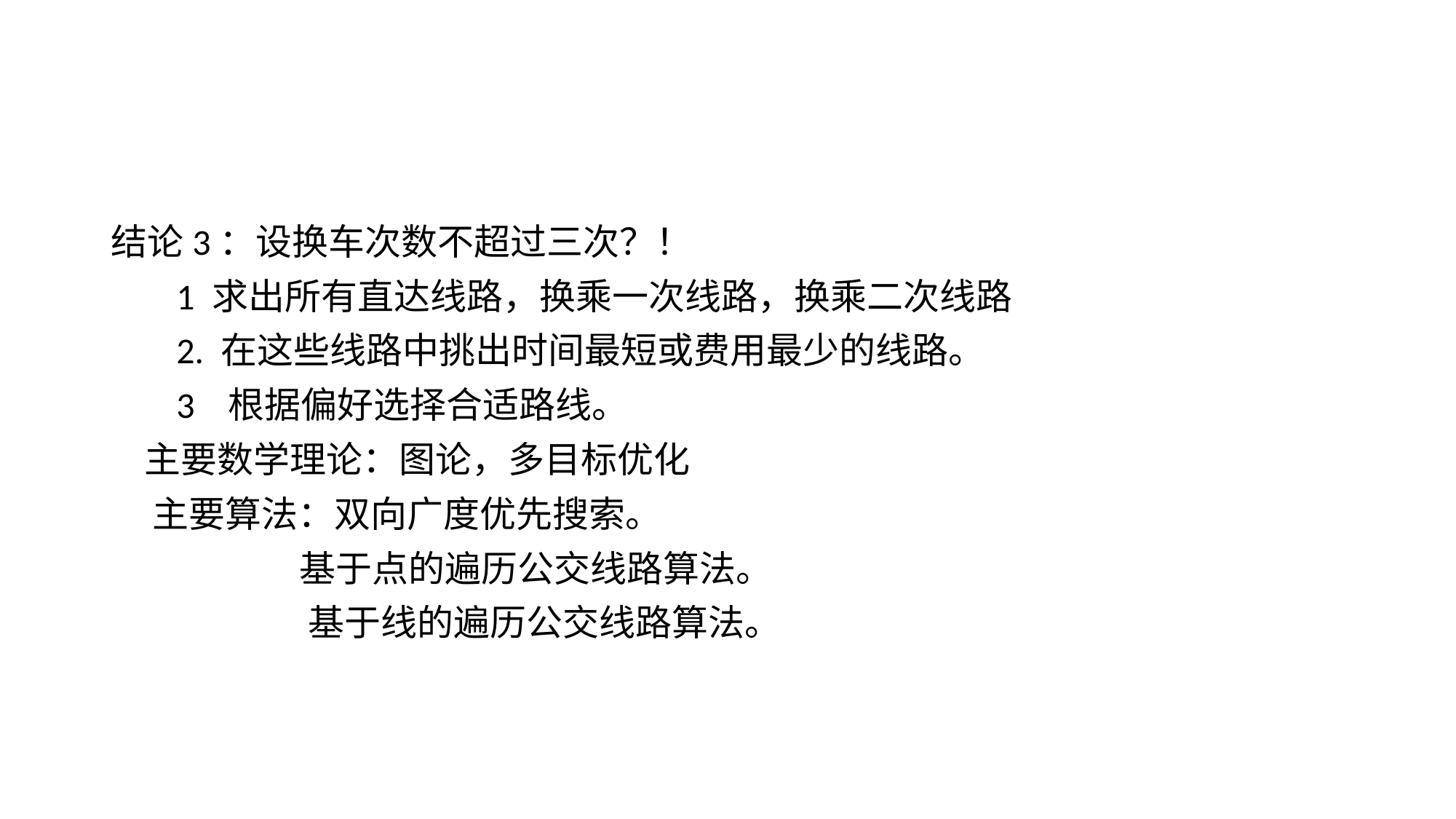

#
结论3：设换车次数不超过三次？！
        1 求出所有直达线路，换乘一次线路，换乘二次线路
        2. 在这些线路中挑出时间最短或费用最少的线路。
        3   根据偏好选择合适路线。
   主要数学理论：图论，多目标优化
    主要算法：双向广度优先搜索。
                      基于点的遍历公交线路算法。
                       基于线的遍历公交线路算法。